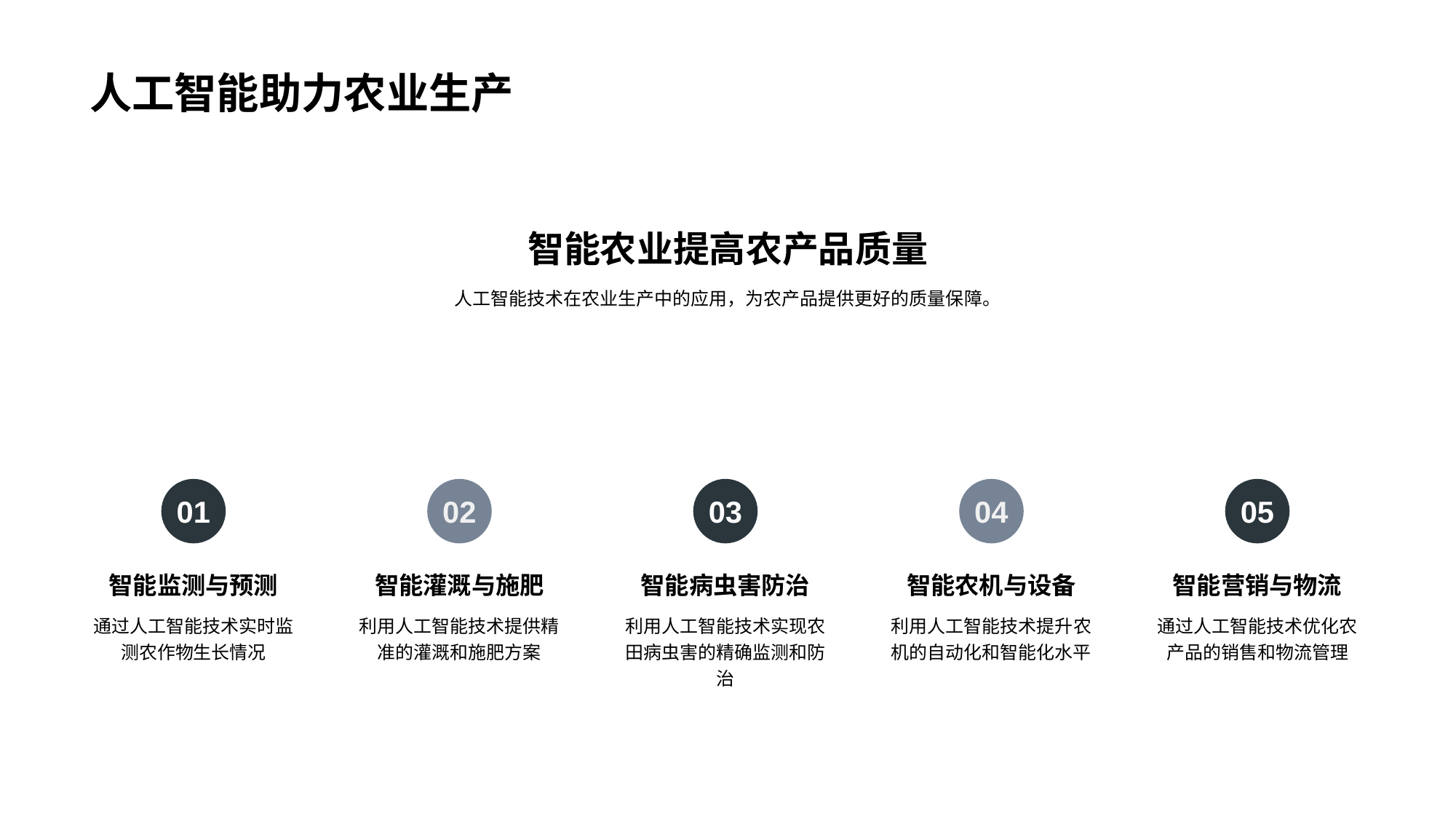

# 人工智能助力农业生产
智能农业提高农产品质量
人工智能技术在农业生产中的应用，为农产品提供更好的质量保障。
01
智能监测与预测
通过人工智能技术实时监测农作物生长情况
02
智能灌溉与施肥
利用人工智能技术提供精准的灌溉和施肥方案
03
智能病虫害防治
利用人工智能技术实现农田病虫害的精确监测和防治
04
智能农机与设备
利用人工智能技术提升农机的自动化和智能化水平
05
智能营销与物流
通过人工智能技术优化农产品的销售和物流管理